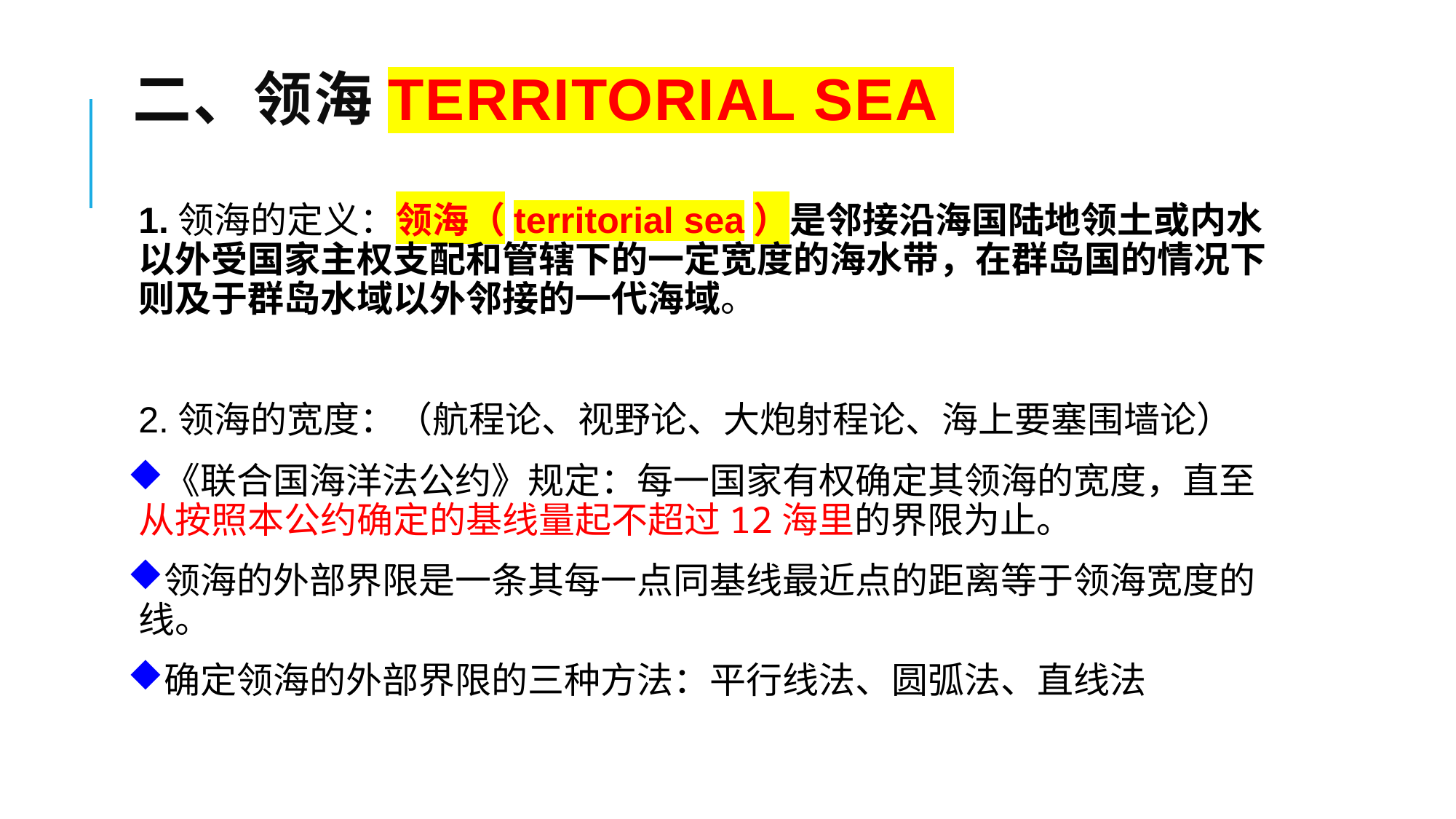

# 二、领海Territorial Sea
1.领海的定义：领海（territorial sea）是邻接沿海国陆地领土或内水以外受国家主权支配和管辖下的一定宽度的海水带，在群岛国的情况下则及于群岛水域以外邻接的一代海域。

2.领海的宽度：（航程论、视野论、大炮射程论、海上要塞围墙论）
《联合国海洋法公约》规定：每一国家有权确定其领海的宽度，直至从按照本公约确定的基线量起不超过12海里的界限为止。
领海的外部界限是一条其每一点同基线最近点的距离等于领海宽度的线。
确定领海的外部界限的三种方法：平行线法、圆弧法、直线法